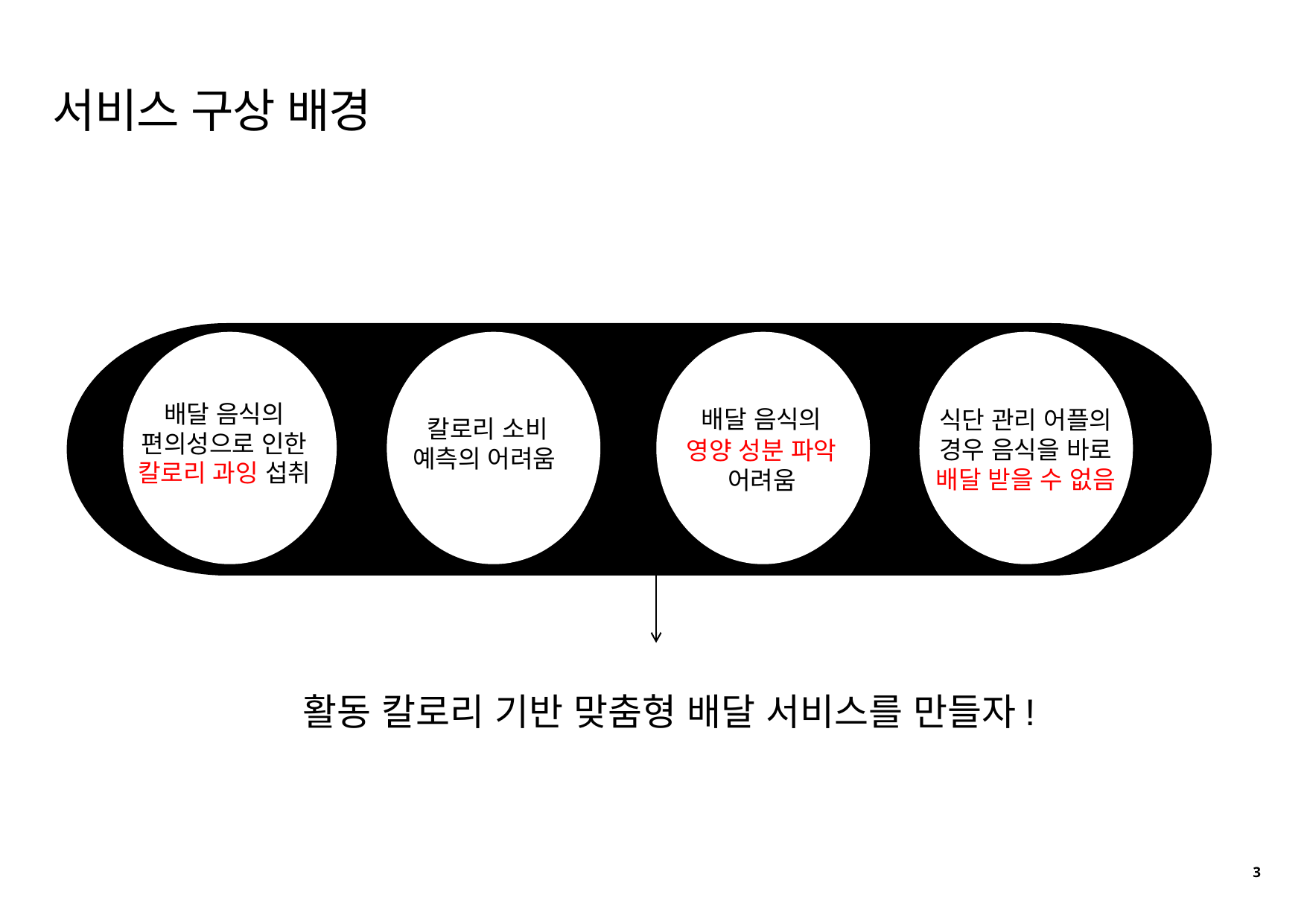

서비스 구상 배경

배달 음식의 편의성으로 인한 칼로리 과잉 섭취
배달 음식의
영양 성분 파악 어려움
식단 관리 어플의 경우 음식을 바로 배달 받을 수 없음
칼로리 소비 예측의 어려움
 활동 칼로리 기반 맞춤형 배달 서비스를 만들자!
3